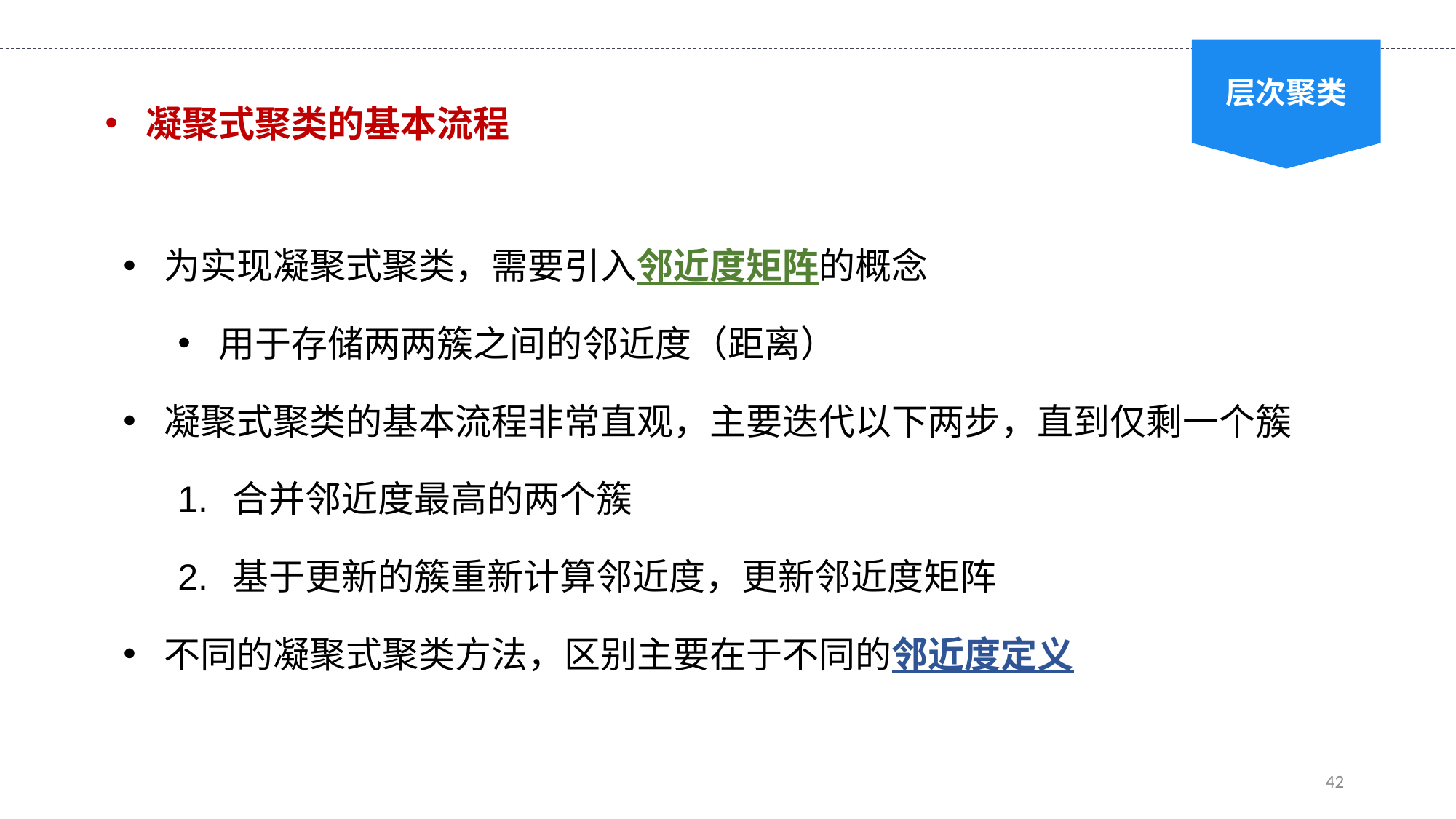

层次聚类
凝聚式聚类的基本流程
为实现凝聚式聚类，需要引入邻近度矩阵的概念
用于存储两两簇之间的邻近度（距离）
凝聚式聚类的基本流程非常直观，主要迭代以下两步，直到仅剩一个簇
合并邻近度最高的两个簇
基于更新的簇重新计算邻近度，更新邻近度矩阵
不同的凝聚式聚类方法，区别主要在于不同的邻近度定义
42